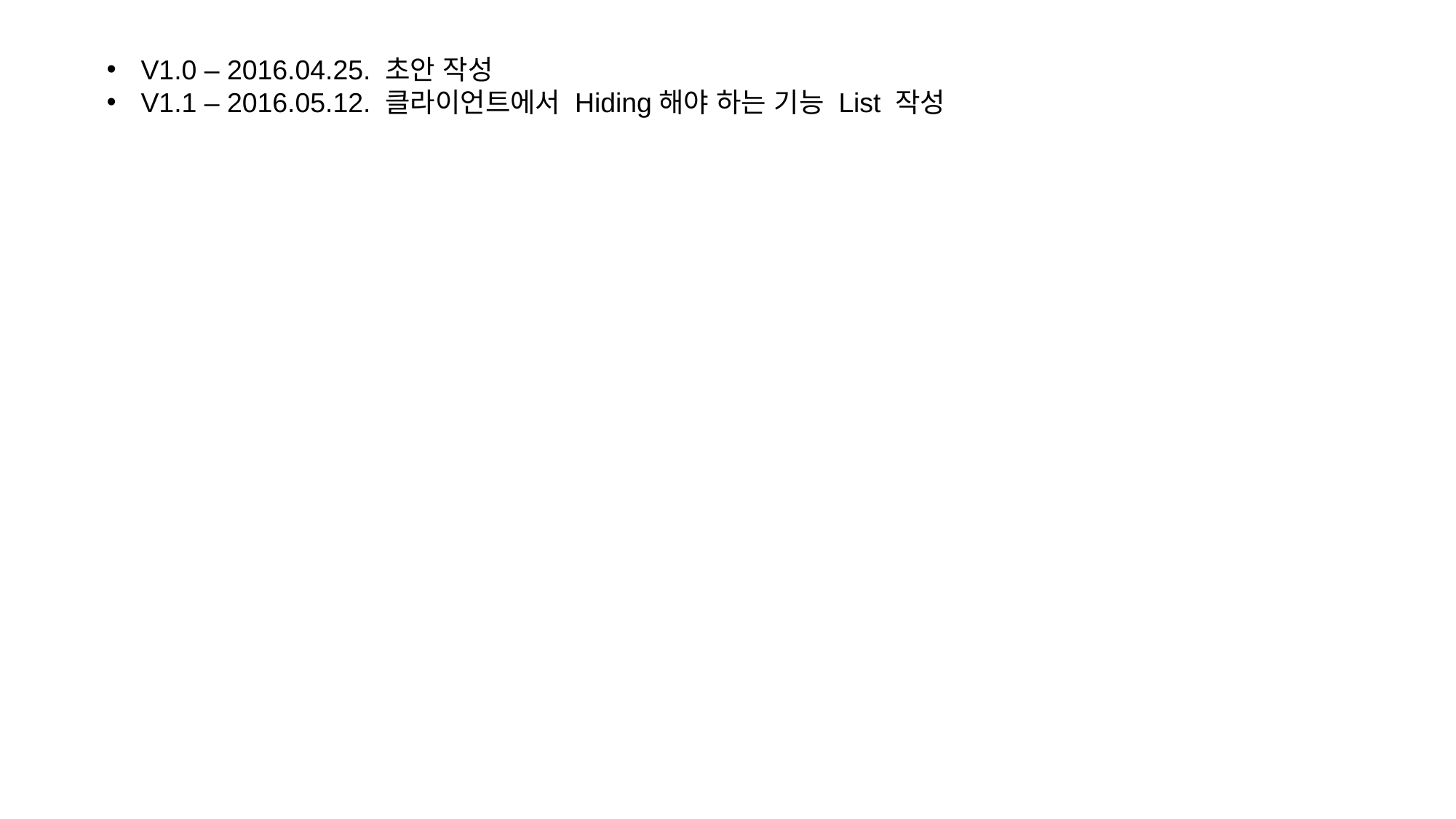

V1.0 – 2016.04.25. 초안 작성
V1.1 – 2016.05.12. 클라이언트에서 Hiding해야 하는 기능 List 작성